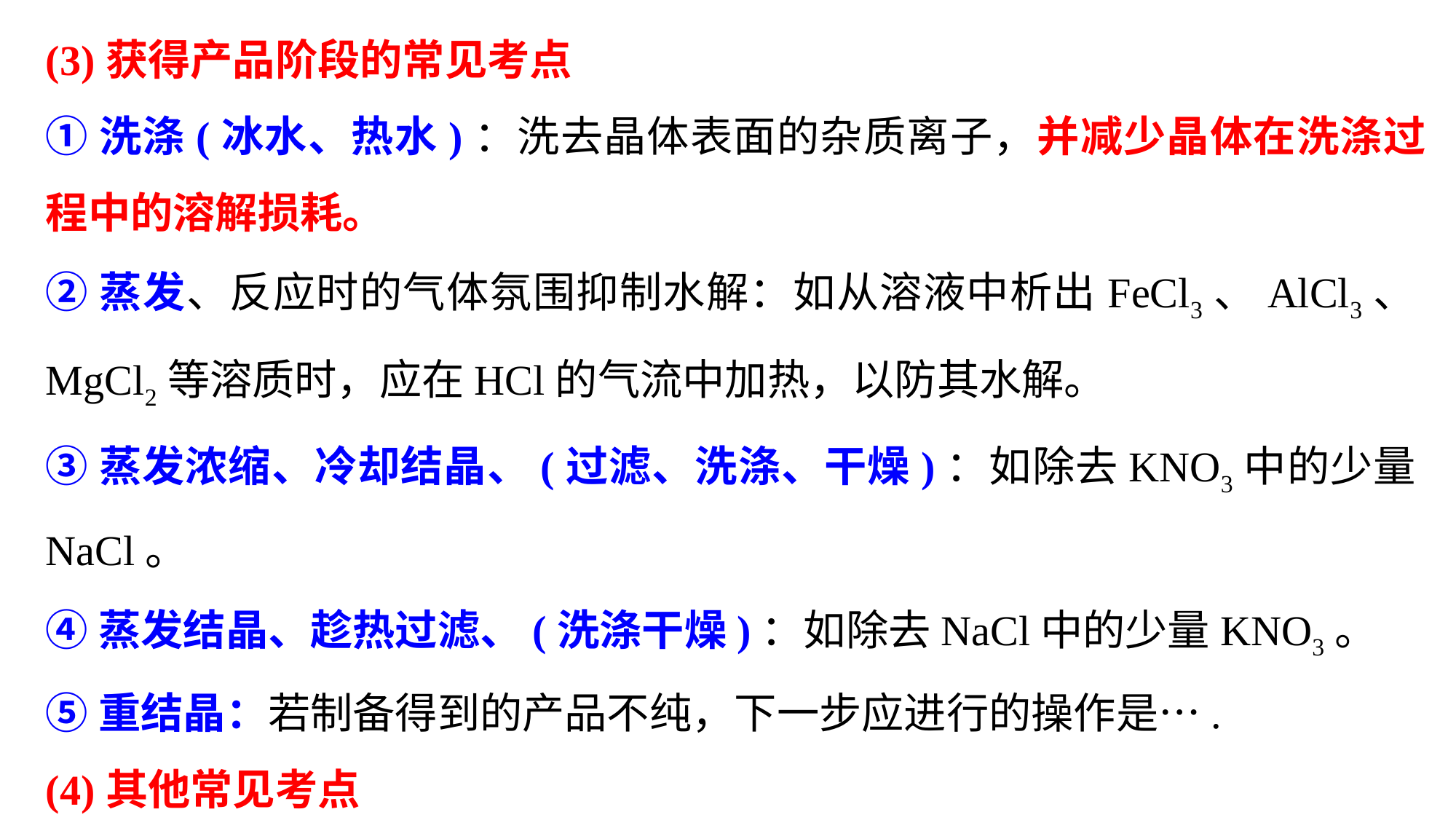

(3)获得产品阶段的常见考点
①洗涤(冰水、热水)：洗去晶体表面的杂质离子，并减少晶体在洗涤过程中的溶解损耗。
②蒸发、反应时的气体氛围抑制水解：如从溶液中析出FeCl3、AlCl3、MgCl2等溶质时，应在HCl的气流中加热，以防其水解。
③蒸发浓缩、冷却结晶、(过滤、洗涤、干燥)：如除去KNO3中的少量NaCl。
④蒸发结晶、趁热过滤、(洗涤干燥)：如除去NaCl中的少量KNO3。
⑤重结晶：若制备得到的产品不纯，下一步应进行的操作是….
(4)其他常见考点
①化学方程式　②实验仪器　③计算　④信息